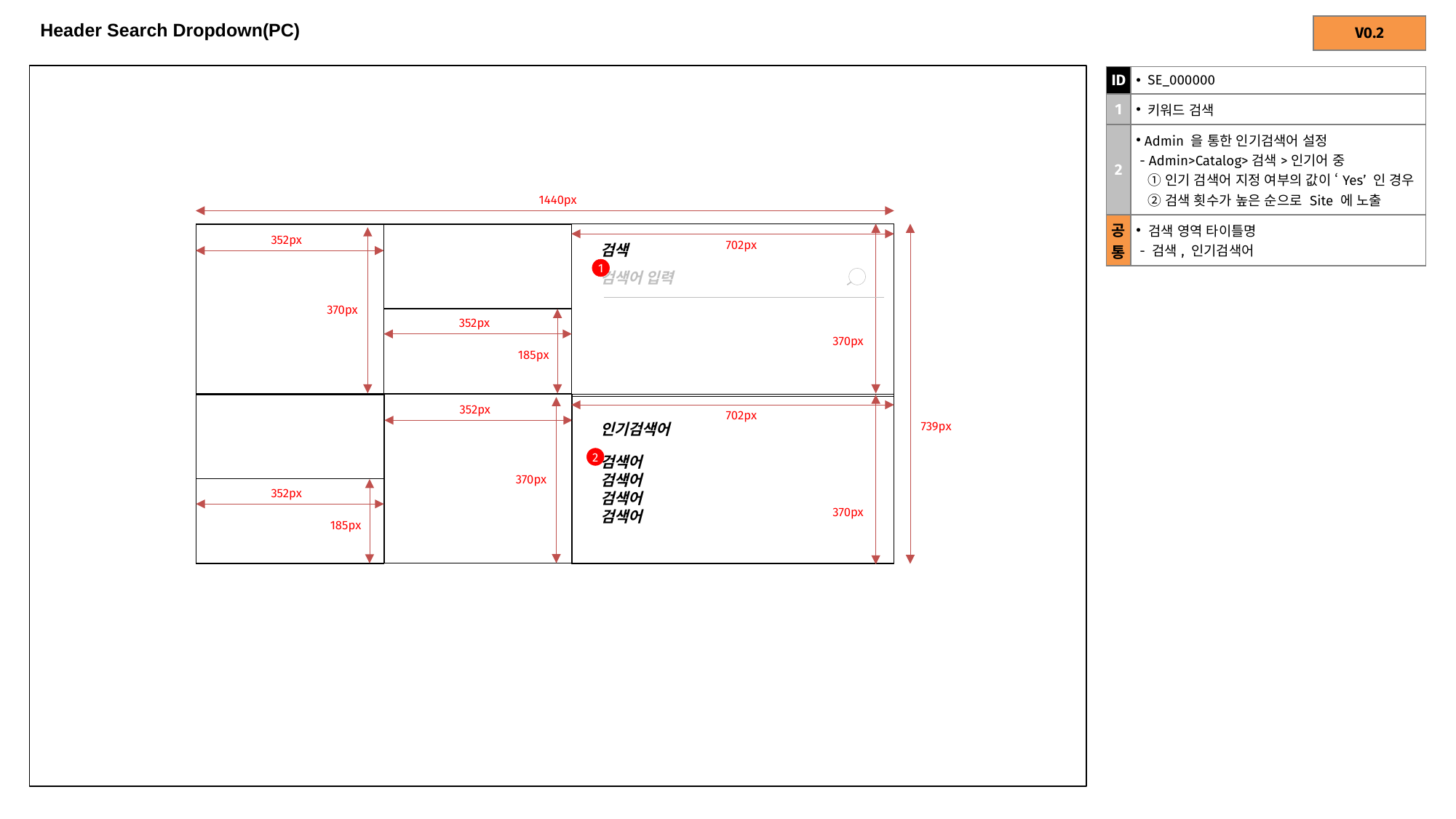

# Header Search Dropdown(PC)
| V0.2 |
| --- |

| ID | SE\_000000 |
| --- | --- |
| 1 | 키워드 검색 |
| 2 | Admin 을 통한 인기검색어 설정 - Admin>Catalog>검색>인기어 중 ①인기 검색어 지정 여부의 값이 ‘Yes’ 인 경우 ②검색 횟수가 높은 순으로 Site 에 노출 |
| 공통 | 검색 영역 타이틀명 - 검색, 인기검색어 |
1440px

352px
702px
검색
1
검색어 입력

370px

352px
370px
185px

352px
702px
739px
인기검색어
2
검색어
검색어
검색어
검색어
370px

352px
370px
185px